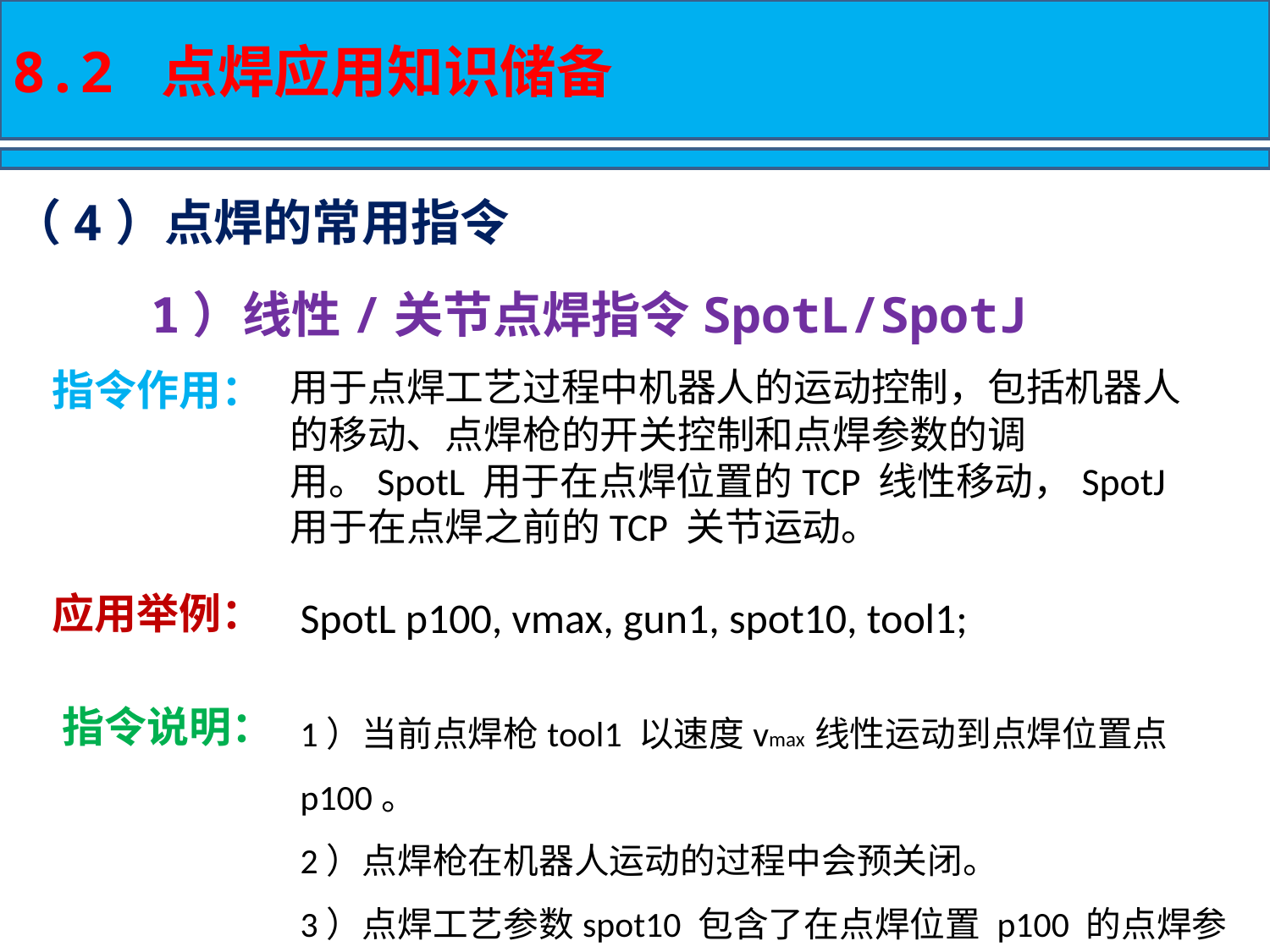

8.2 点焊应用知识储备

（4）点焊的常用指令
1）线性/关节点焊指令SpotL/SpotJ
指令作用：
用于点焊工艺过程中机器人的运动控制，包括机器人的移动、点焊枪的开关控制和点焊参数的调用。SpotL 用于在点焊位置的TCP 线性移动，SpotJ用于在点焊之前的TCP 关节运动。
应用举例：
SpotL p100, vmax, gun1, spot10, tool1;
1）当前点焊枪tool1 以速度vmax 线性运动到点焊位置点p100。
2）点焊枪在机器人运动的过程中会预关闭。
3）点焊工艺参数spot10 包含了在点焊位置 p100 的点焊参数。
4）点焊设备参数gun1 用于指定点焊的控制器。
指令说明：